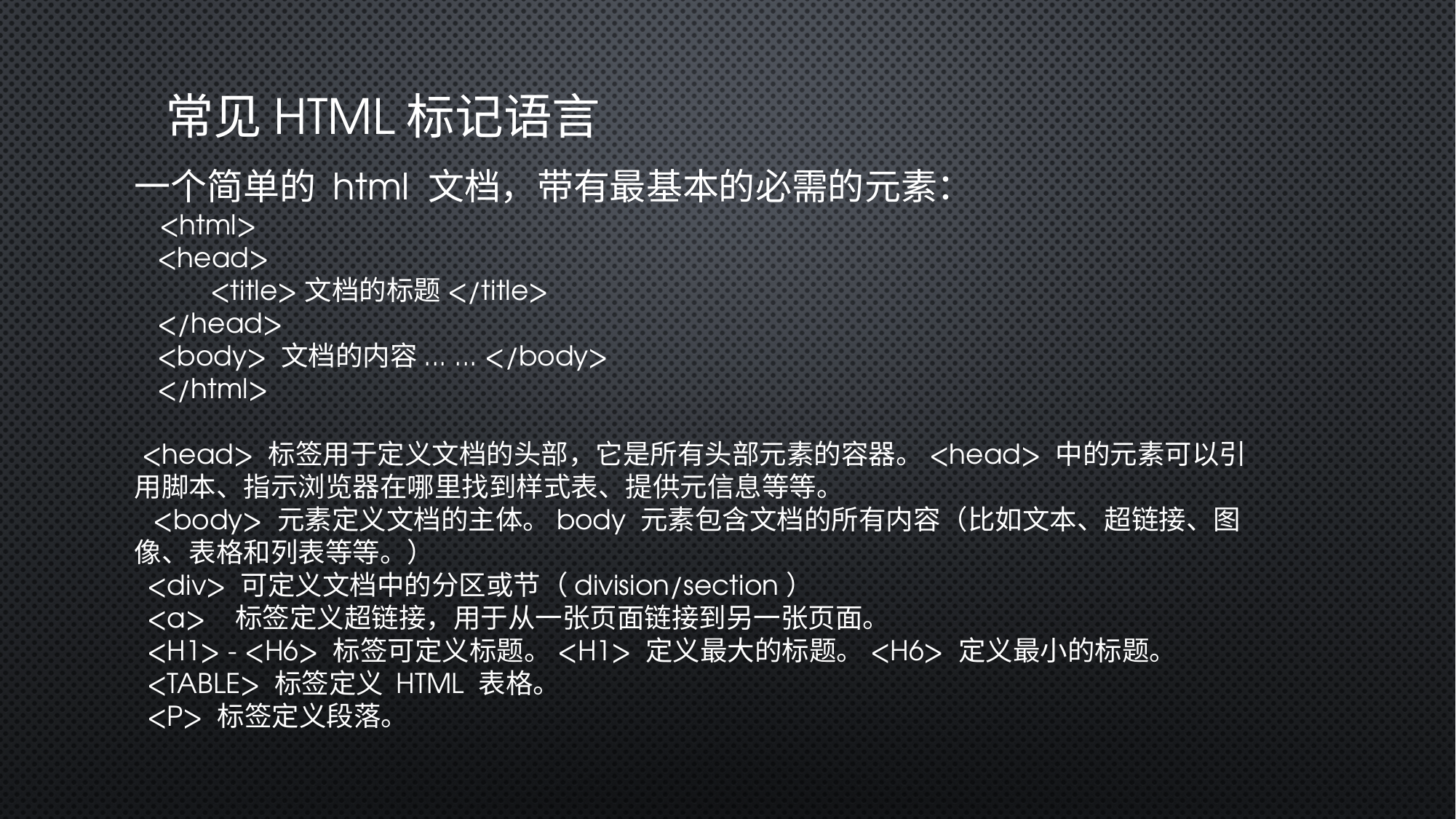

常见HTML标记语言
# 一个简单的 html 文档，带有最基本的必需的元素： <html> <head> <title>文档的标题</title> </head> <body> 文档的内容... ... </body> </html> <head> 标签用于定义文档的头部，它是所有头部元素的容器。<head> 中的元素可以引用脚本、指示浏览器在哪里找到样式表、提供元信息等等。 <body> 元素定义文档的主体。body 元素包含文档的所有内容（比如文本、超链接、图像、表格和列表等等。） <div> 可定义文档中的分区或节（division/section） <a>   标签定义超链接，用于从一张页面链接到另一张页面。 <h1> - <h6> 标签可定义标题。<h1> 定义最大的标题。<h6> 定义最小的标题。 <table> 标签定义 HTML 表格。 <p> 标签定义段落。